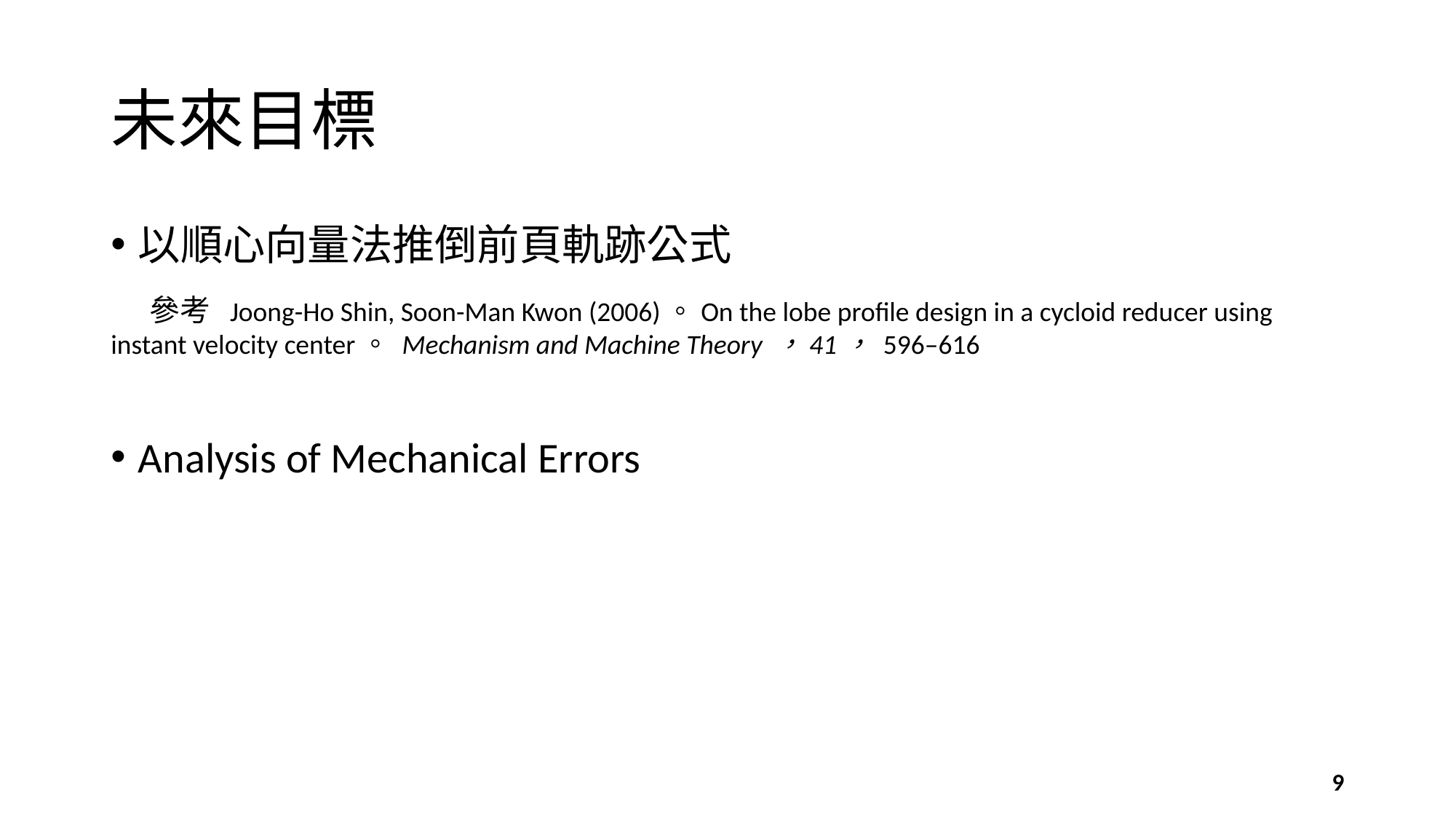

# 未來目標
以順心向量法推倒前頁軌跡公式
   參考 Joong-Ho Shin, Soon-Man Kwon (2006)。On the lobe profile design in a cycloid reducer using instant velocity center。 Mechanism and Machine Theory ，41， 596–616

Analysis of Mechanical Errors
9